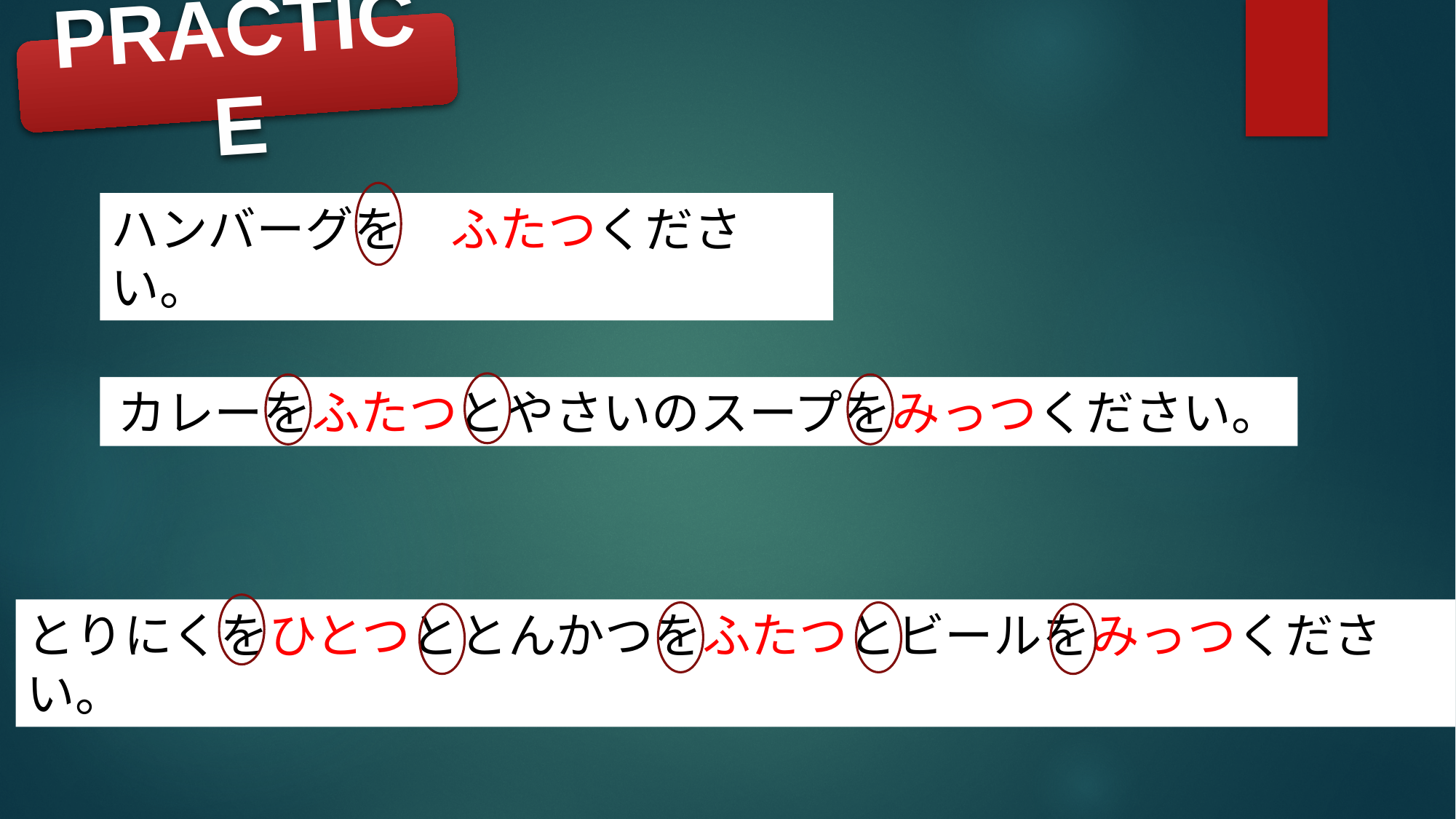

PRACTICE

ハンバーグを　ふたつください。

カレーをふたつとやさいのスープをみっつください。

とりにくをひとつととんかつをふたつとビールをみっつください。